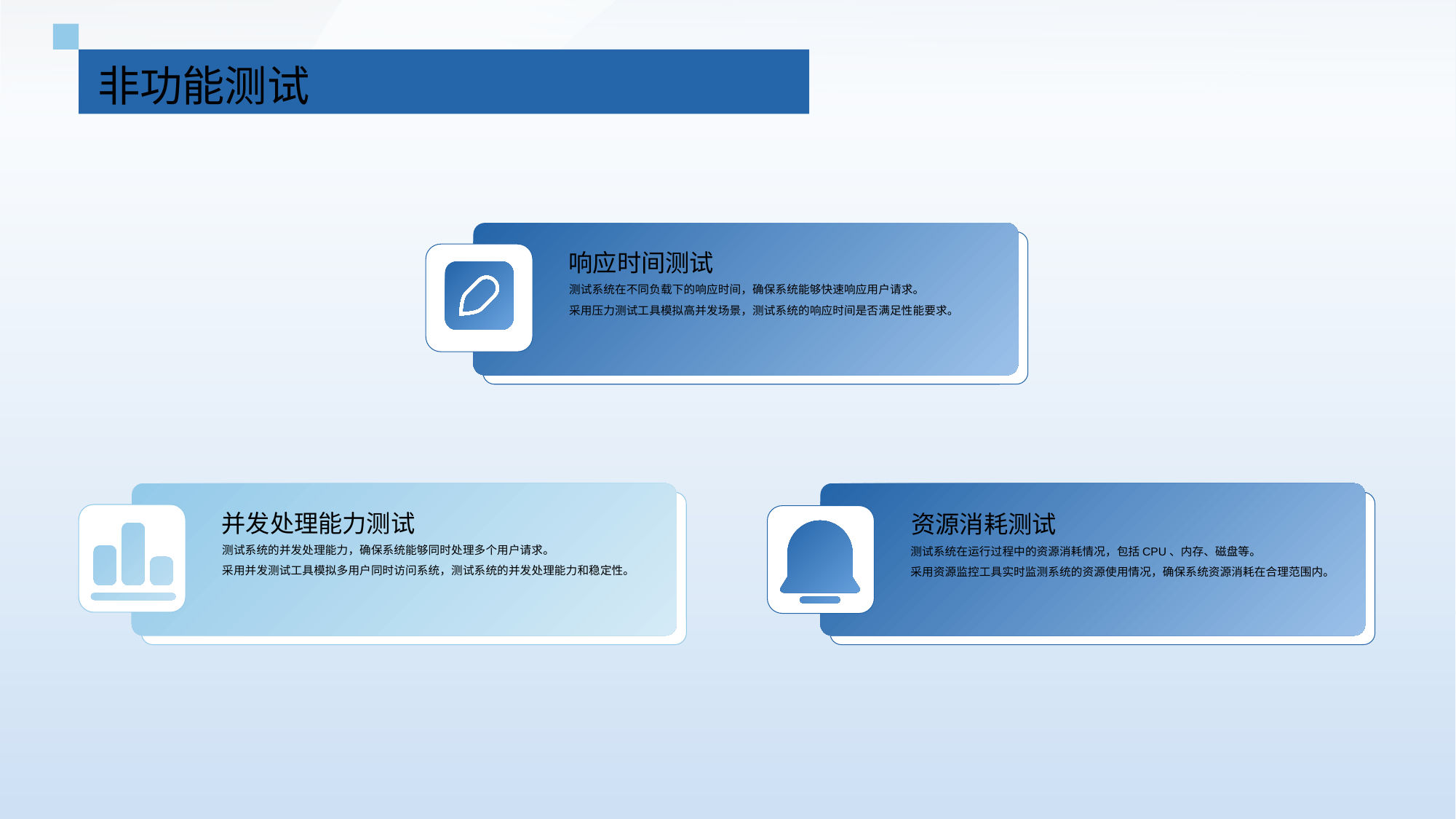

非功能测试

响应时间测试

测试系统在不同负载下的响应时间，确保系统能够快速响应用户请求。
采用压力测试工具模拟高并发场景，测试系统的响应时间是否满足性能要求。

并发处理能力测试
资源消耗测试

测试系统的并发处理能力，确保系统能够同时处理多个用户请求。
采用并发测试工具模拟多用户同时访问系统，测试系统的并发处理能力和稳定性。
测试系统在运行过程中的资源消耗情况，包括CPU、内存、磁盘等。
采用资源监控工具实时监测系统的资源使用情况，确保系统资源消耗在合理范围内。